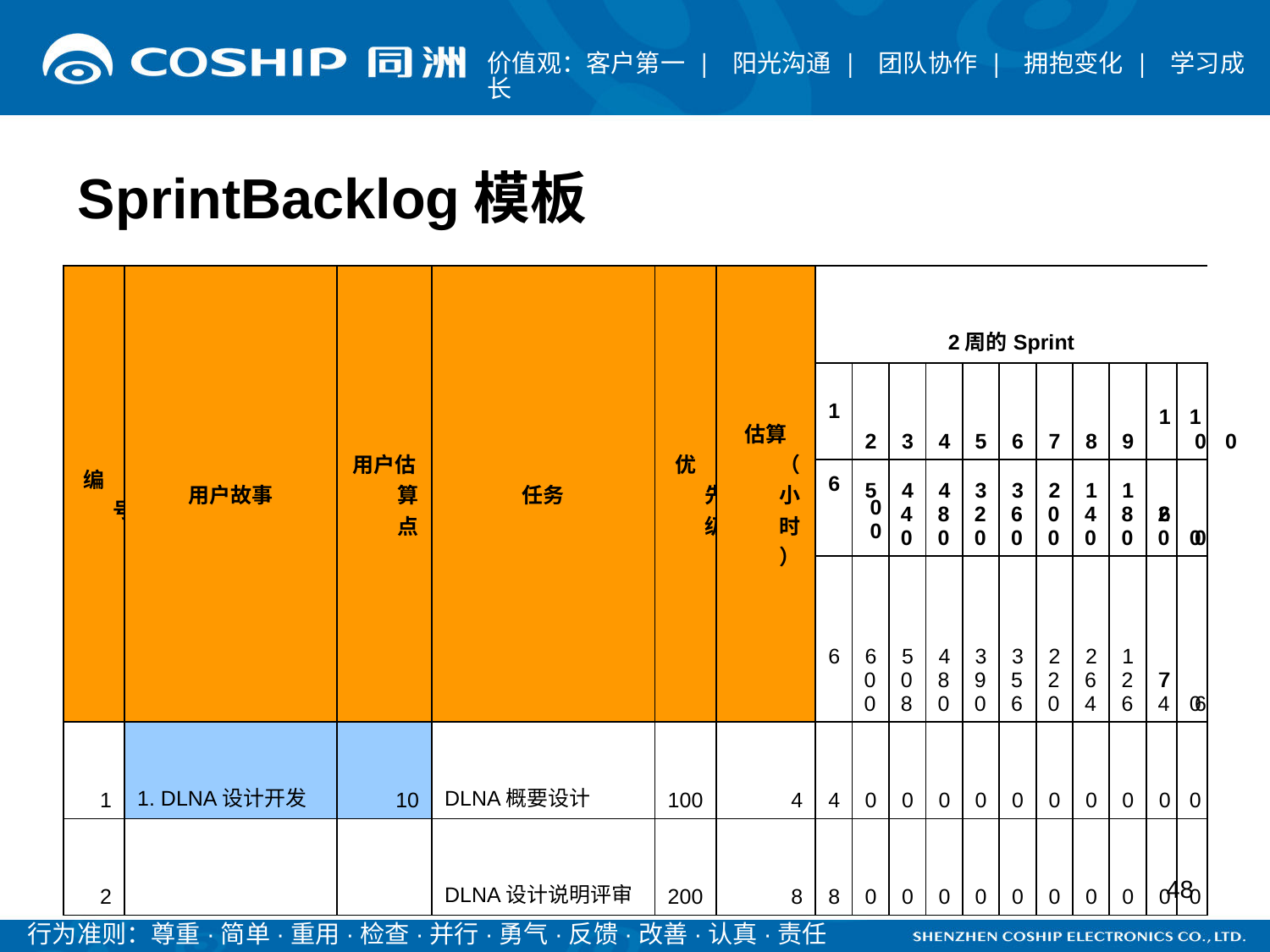

# SprintBacklog模板
| 编号 | 用户故事 | 用户估算点 | 任务 | 优先级 | 估算（小时） | 2周的Sprint |  |  |  |  |  |  |  |  |  |  |
| --- | --- | --- | --- | --- | --- | --- | --- | --- | --- | --- | --- | --- | --- | --- | --- | --- |
|  |  |  |  |  |  | 1 | 2 | 3 | 4 | 5 | 6 | 7 | 8 | 9 | 10 | 10 |
|  |  |  |  |  |  | 600 | 540 | 480 | 420 | 360 | 300 | 240 | 180 | 120 | 60 | 0 |
|  |  |  |  |  |  | 600 | 608 | 580 | 490 | 356 | 320 | 264 | 226 | 174 | 76 | 0 |
| 1 | 1. DLNA设计开发 | 10 | DLNA概要设计 | 100 | 4 | 4 | 0 | 0 | 0 | 0 | 0 | 0 | 0 | 0 | 0 | 0 |
| 2 |  |  | DLNA设计说明评审 | 200 | 8 | 8 | 0 | 0 | 0 | 0 | 0 | 0 | 0 | 0 | 0 | 0 |
48